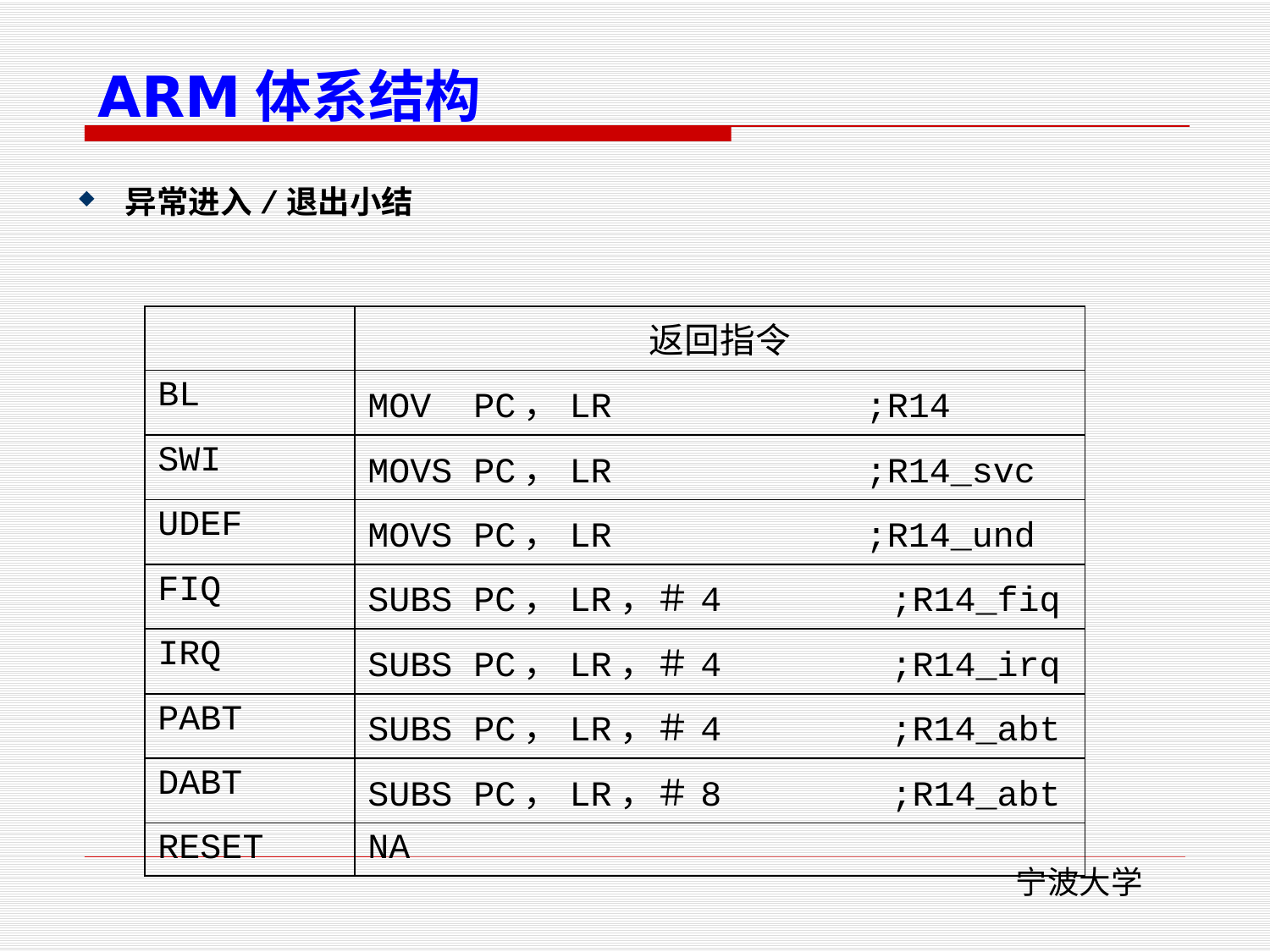

ARM体系结构
异常进入/退出小结
|  | 返回指令 |
| --- | --- |
| BL | MOV PC，LR ;R14 |
| SWI | MOVS PC，LR ;R14\_svc |
| UDEF | MOVS PC，LR ;R14\_und |
| FIQ | SUBS PC，LR，＃4 ;R14\_fiq |
| IRQ | SUBS PC，LR，＃4 ;R14\_irq |
| PABT | SUBS PC，LR，＃4 ;R14\_abt |
| DABT | SUBS PC，LR，＃8 ;R14\_abt |
| RESET | NA |